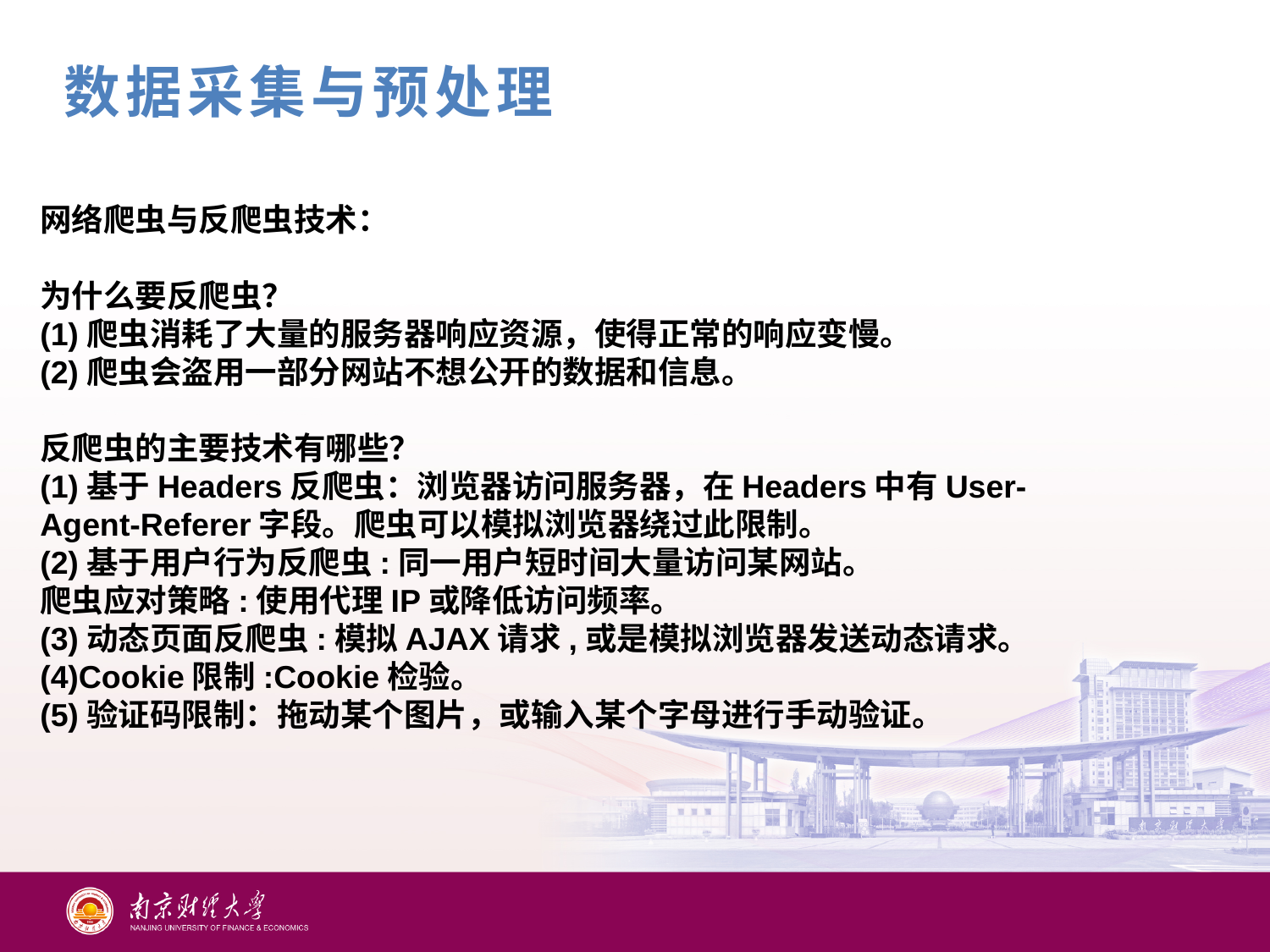

数据采集与预处理

网络爬虫与反爬虫技术：
为什么要反爬虫？
(1)爬虫消耗了大量的服务器响应资源，使得正常的响应变慢。
(2)爬虫会盗用一部分网站不想公开的数据和信息。
反爬虫的主要技术有哪些？
(1)基于Headers反爬虫：浏览器访问服务器，在Headers中有User-Agent-Referer字段。爬虫可以模拟浏览器绕过此限制。
(2)基于用户行为反爬虫:同一用户短时间大量访问某网站。
爬虫应对策略:使用代理IP或降低访问频率。
(3)动态页面反爬虫:模拟AJAX请求,或是模拟浏览器发送动态请求。
(4)Cookie限制:Cookie检验。
(5)验证码限制：拖动某个图片，或输入某个字母进行手动验证。